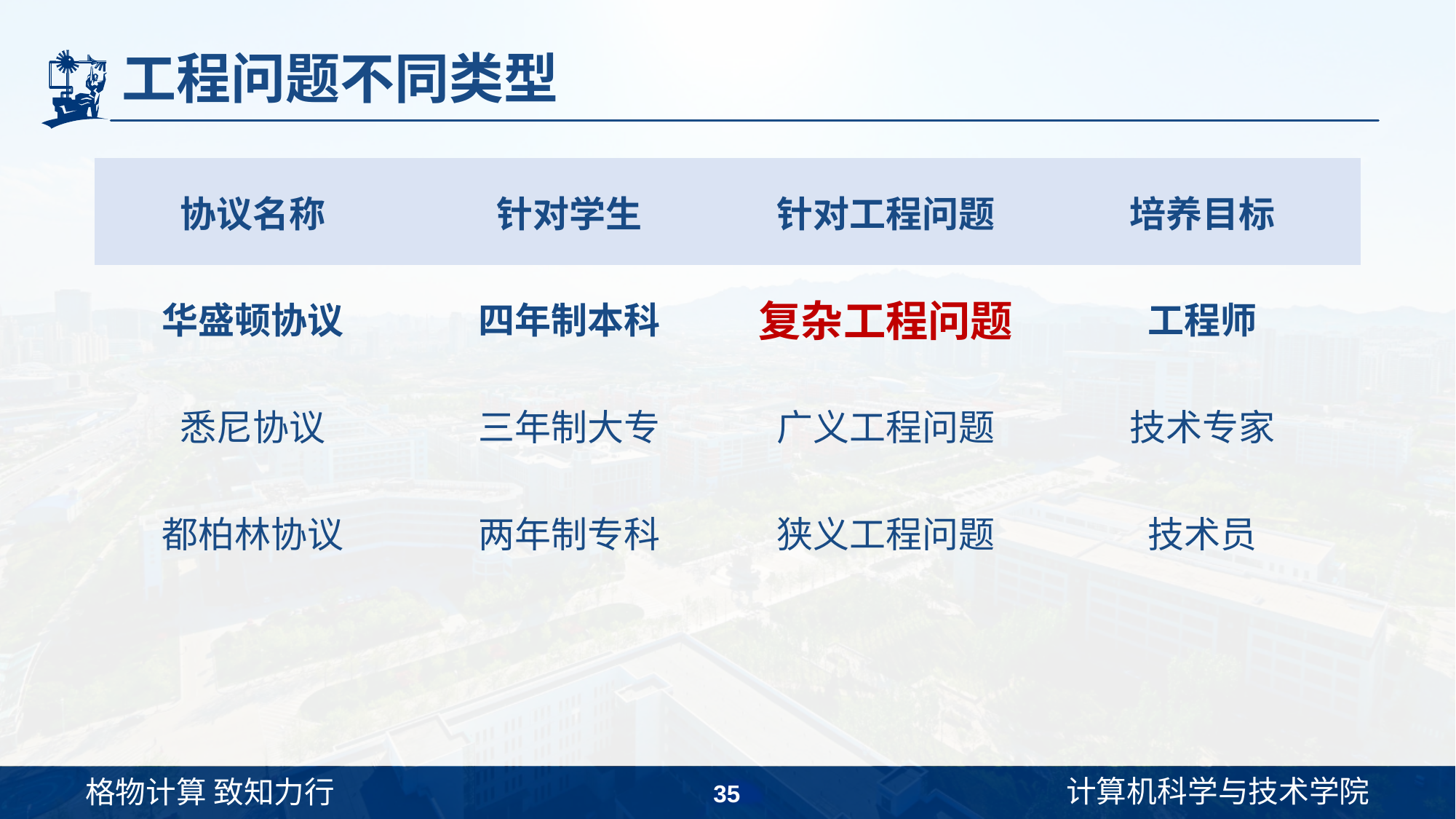

# 工程问题不同类型
| 协议名称 | 针对学生 | 针对工程问题 | 培养目标 |
| --- | --- | --- | --- |
| 华盛顿协议 | 四年制本科 | 复杂工程问题 | 工程师 |
| 悉尼协议 | 三年制大专 | 广义工程问题 | 技术专家 |
| 都柏林协议 | 两年制专科 | 狭义工程问题 | 技术员 |
35